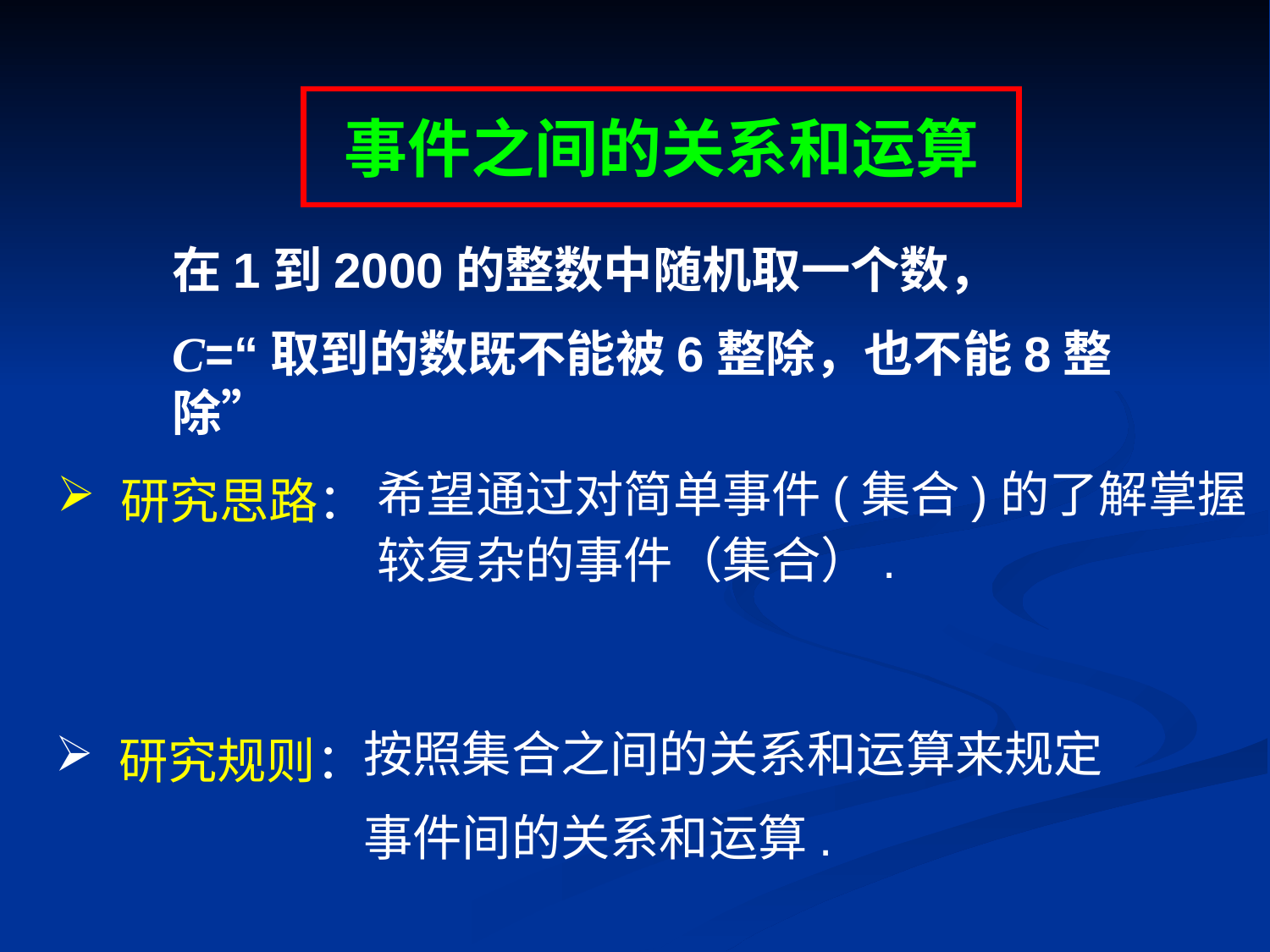

事件之间的关系和运算
在1到2000的整数中随机取一个数，
C=“取到的数既不能被6整除，也不能8整除”
希望通过对简单事件(集合)的了解掌握
较复杂的事件（集合）.
研究思路：
按照集合之间的关系和运算来规定
事件间的关系和运算.
研究规则：